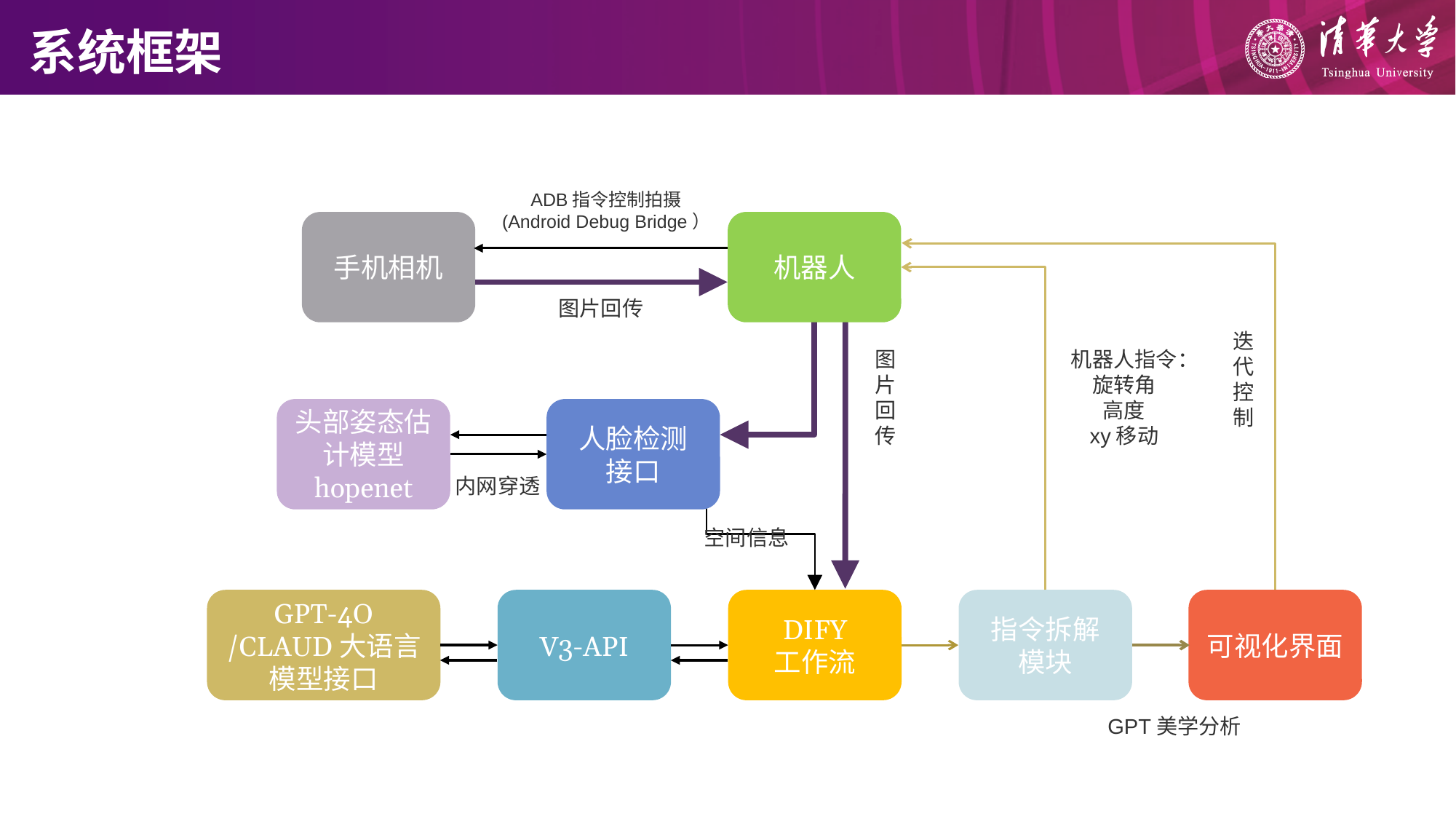

系统框架
ADB指令控制拍摄
(Android Debug Bridge）
手机相机
机器人
图片回传
迭代控制
图片回传
机器人指令：
旋转角
高度
xy移动
头部姿态估计模型 hopenet
人脸检测
接口
内网穿透
空间信息
GPT-4O
/CLAUD大语言模型接口
V3-API
DIFY
工作流
指令拆解
模块
可视化界面
GPT美学分析